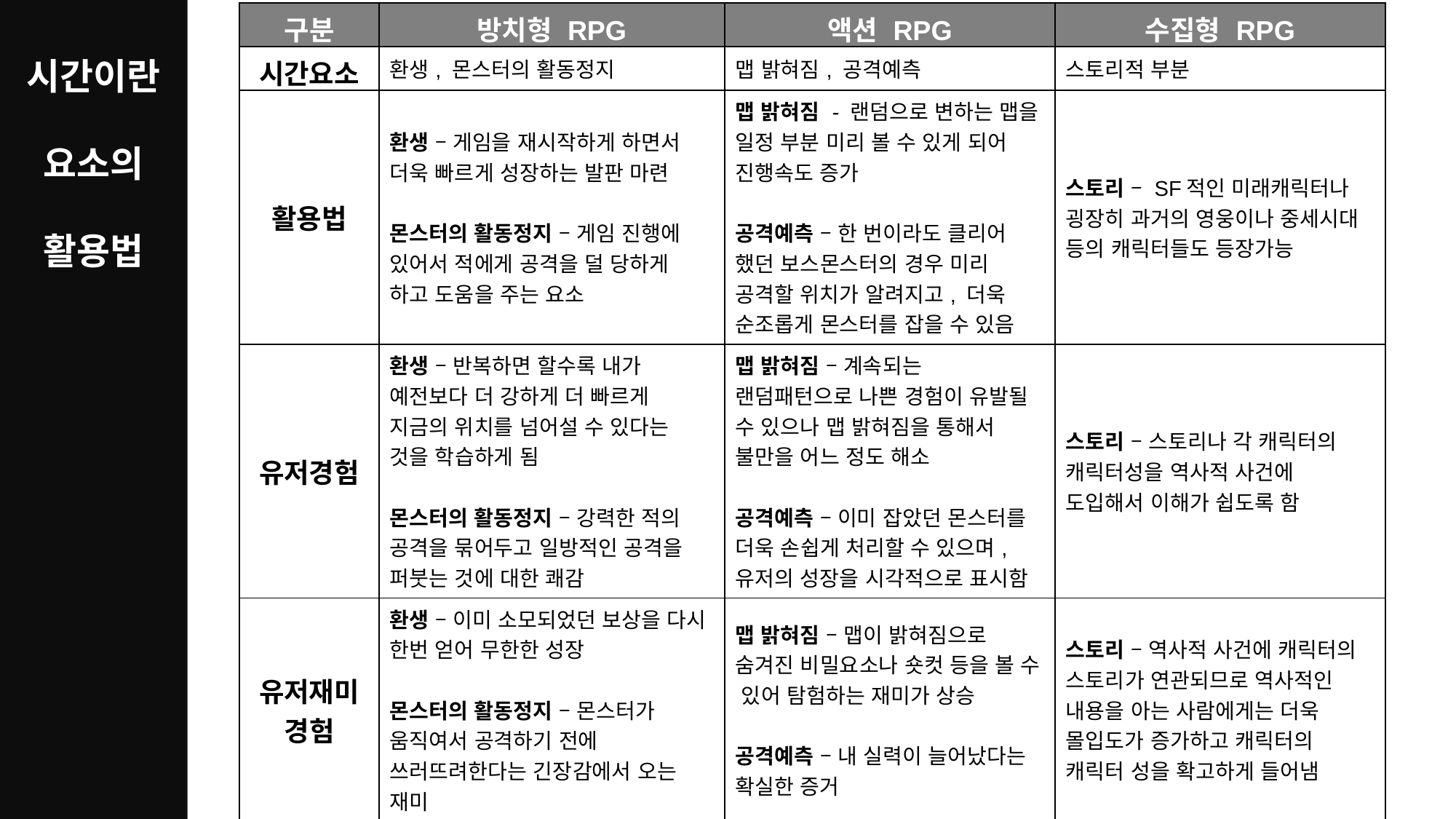

| 구분 | 방치형 RPG | 액션 RPG | 수집형 RPG |
| --- | --- | --- | --- |
| 시간요소 | 환생, 몬스터의 활동정지 | 맵 밝혀짐, 공격예측 | 스토리적 부분 |
| 활용법 | 환생 – 게임을 재시작하게 하면서 더욱 빠르게 성장하는 발판 마련 몬스터의 활동정지 – 게임 진행에 있어서 적에게 공격을 덜 당하게 하고 도움을 주는 요소 | 맵 밝혀짐 - 랜덤으로 변하는 맵을 일정 부분 미리 볼 수 있게 되어 진행속도 증가 공격예측 – 한 번이라도 클리어 했던 보스몬스터의 경우 미리 공격할 위치가 알려지고, 더욱 순조롭게 몬스터를 잡을 수 있음 | 스토리 – SF적인 미래캐릭터나 굉장히 과거의 영웅이나 중세시대 등의 캐릭터들도 등장가능 |
| 유저경험 | 환생 – 반복하면 할수록 내가 예전보다 더 강하게 더 빠르게 지금의 위치를 넘어설 수 있다는 것을 학습하게 됨 몬스터의 활동정지 – 강력한 적의 공격을 묶어두고 일방적인 공격을 퍼붓는 것에 대한 쾌감 | 맵 밝혀짐 – 계속되는 랜덤패턴으로 나쁜 경험이 유발될 수 있으나 맵 밝혀짐을 통해서 불만을 어느 정도 해소 공격예측 – 이미 잡았던 몬스터를 더욱 손쉽게 처리할 수 있으며, 유저의 성장을 시각적으로 표시함 | 스토리 – 스토리나 각 캐릭터의 캐릭터성을 역사적 사건에 도입해서 이해가 쉽도록 함 |
| 유저재미경험 | 환생 – 이미 소모되었던 보상을 다시 한번 얻어 무한한 성장 몬스터의 활동정지 – 몬스터가 움직여서 공격하기 전에 쓰러뜨려한다는 긴장감에서 오는 재미 | 맵 밝혀짐 – 맵이 밝혀짐으로 숨겨진 비밀요소나 숏컷 등을 볼 수 있어 탐험하는 재미가 상승 공격예측 – 내 실력이 늘어났다는 확실한 증거 | 스토리 – 역사적 사건에 캐릭터의 스토리가 연관되므로 역사적인 내용을 아는 사람에게는 더욱 몰입도가 증가하고 캐릭터의 캐릭터 성을 확고하게 들어냄 |